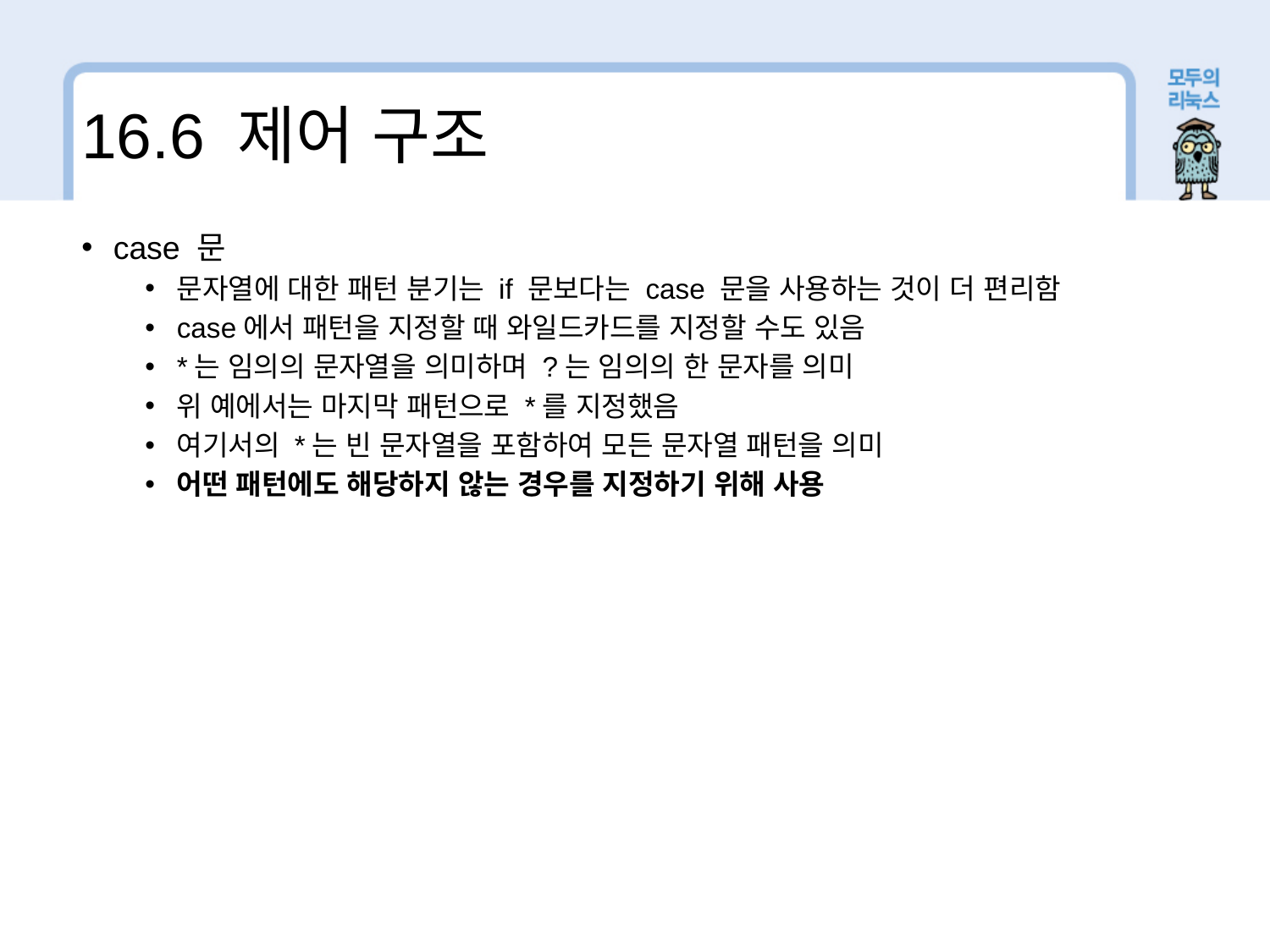

16.6 제어 구조
case 문
문자열에 대한 패턴 분기는 if 문보다는 case 문을 사용하는 것이 더 편리함
case에서 패턴을 지정할 때 와일드카드를 지정할 수도 있음
*는 임의의 문자열을 의미하며 ?는 임의의 한 문자를 의미
위 예에서는 마지막 패턴으로 *를 지정했음
여기서의 *는 빈 문자열을 포함하여 모든 문자열 패턴을 의미
어떤 패턴에도 해당하지 않는 경우를 지정하기 위해 사용